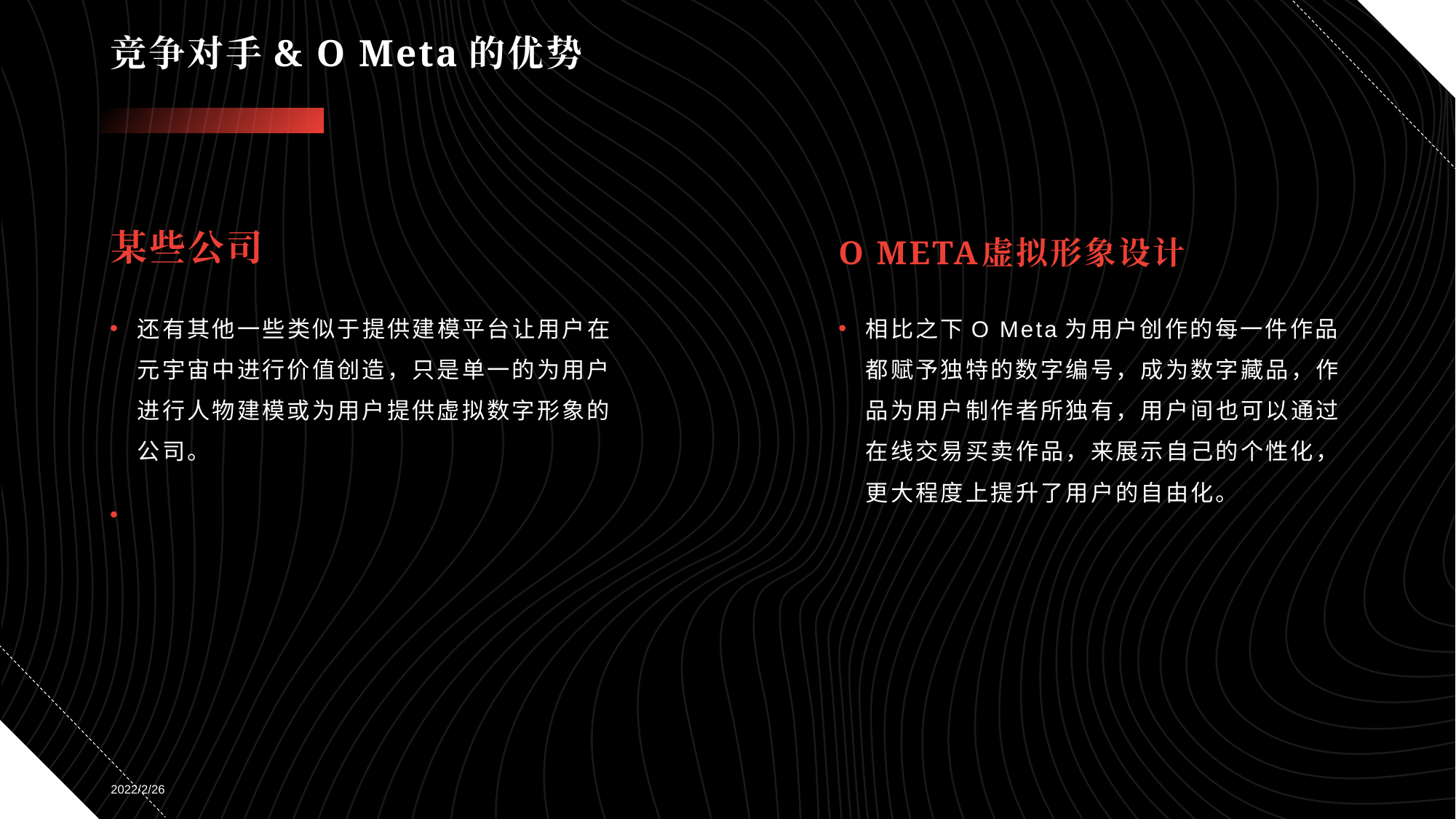

# 竞争对手& O Meta的优势
某些公司

O Meta虚拟形象设计

还有其他一些类似于提供建模平台让用户在元宇宙中进行价值创造，只是单一的为用户进行人物建模或为用户提供虚拟数字形象的公司。

相比之下O Meta为用户创作的每一件作品都赋予独特的数字编号，成为数字藏品，作品为用户制作者所独有，用户间也可以通过在线交易买卖作品，来展示自己的个性化，更大程度上提升了用户的自由化。
2022/2/26